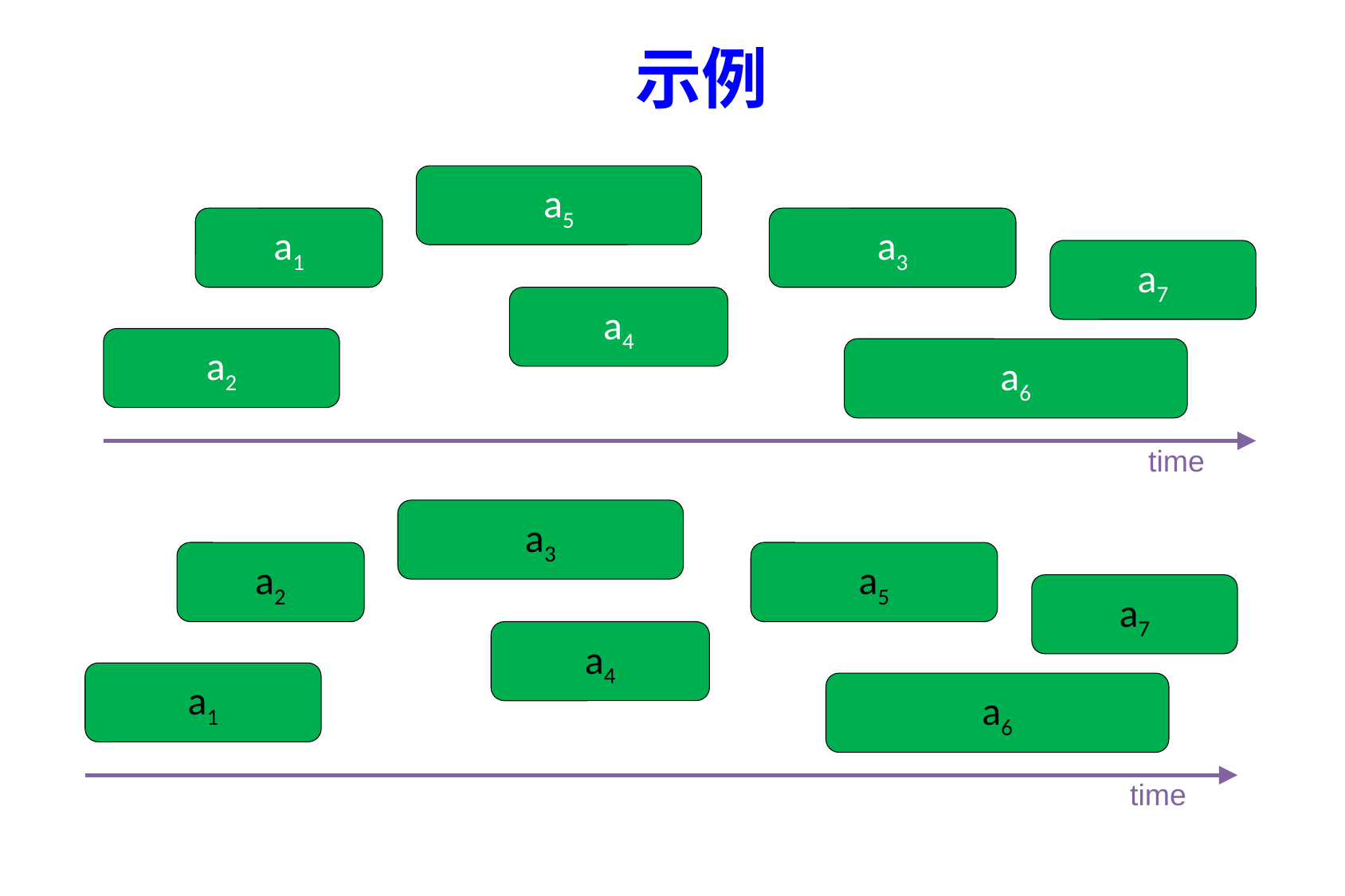

# 示例
a5
a1
a3
a7
a4
a2
a6
time
a3
a2
a5
a7
a4
a1
a6
time